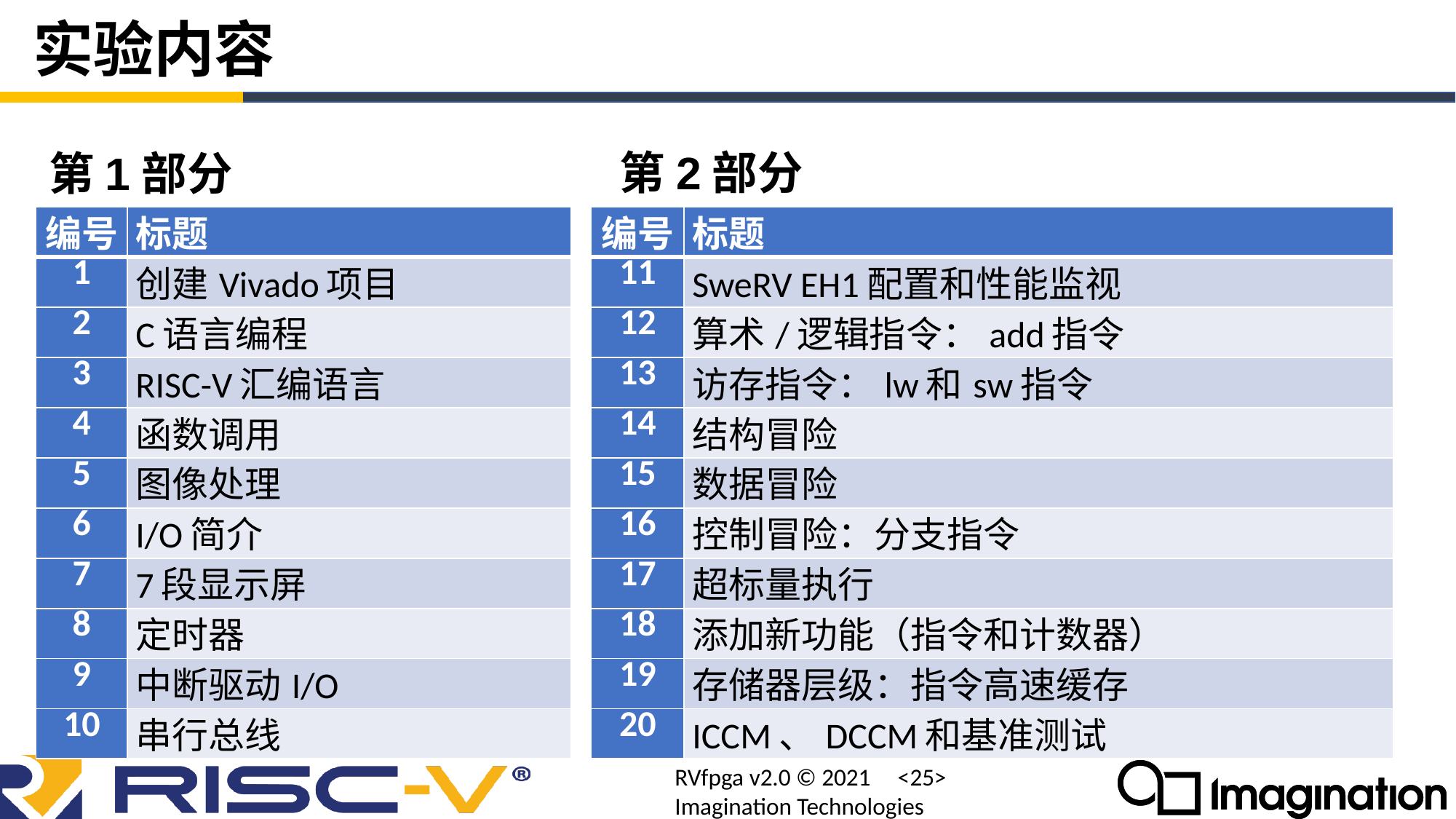

# 实验内容
第2部分
第1部分
| 编号 | 标题 |
| --- | --- |
| 1 | 创建Vivado项目 |
| 2 | C语言编程 |
| 3 | RISC-V汇编语言 |
| 4 | 函数调用 |
| 5 | 图像处理 |
| 6 | I/O简介 |
| 7 | 7段显示屏 |
| 8 | 定时器 |
| 9 | 中断驱动I/O |
| 10 | 串行总线 |
| 编号 | 标题 |
| --- | --- |
| 11 | SweRV EH1配置和性能监视 |
| 12 | 算术/逻辑指令：add指令 |
| 13 | 访存指令：lw和sw指令 |
| 14 | 结构冒险 |
| 15 | 数据冒险 |
| 16 | 控制冒险：分支指令 |
| 17 | 超标量执行 |
| 18 | 添加新功能（指令和计数器） |
| 19 | 存储器层级：指令高速缓存 |
| 20 | ICCM、DCCM和基准测试 |